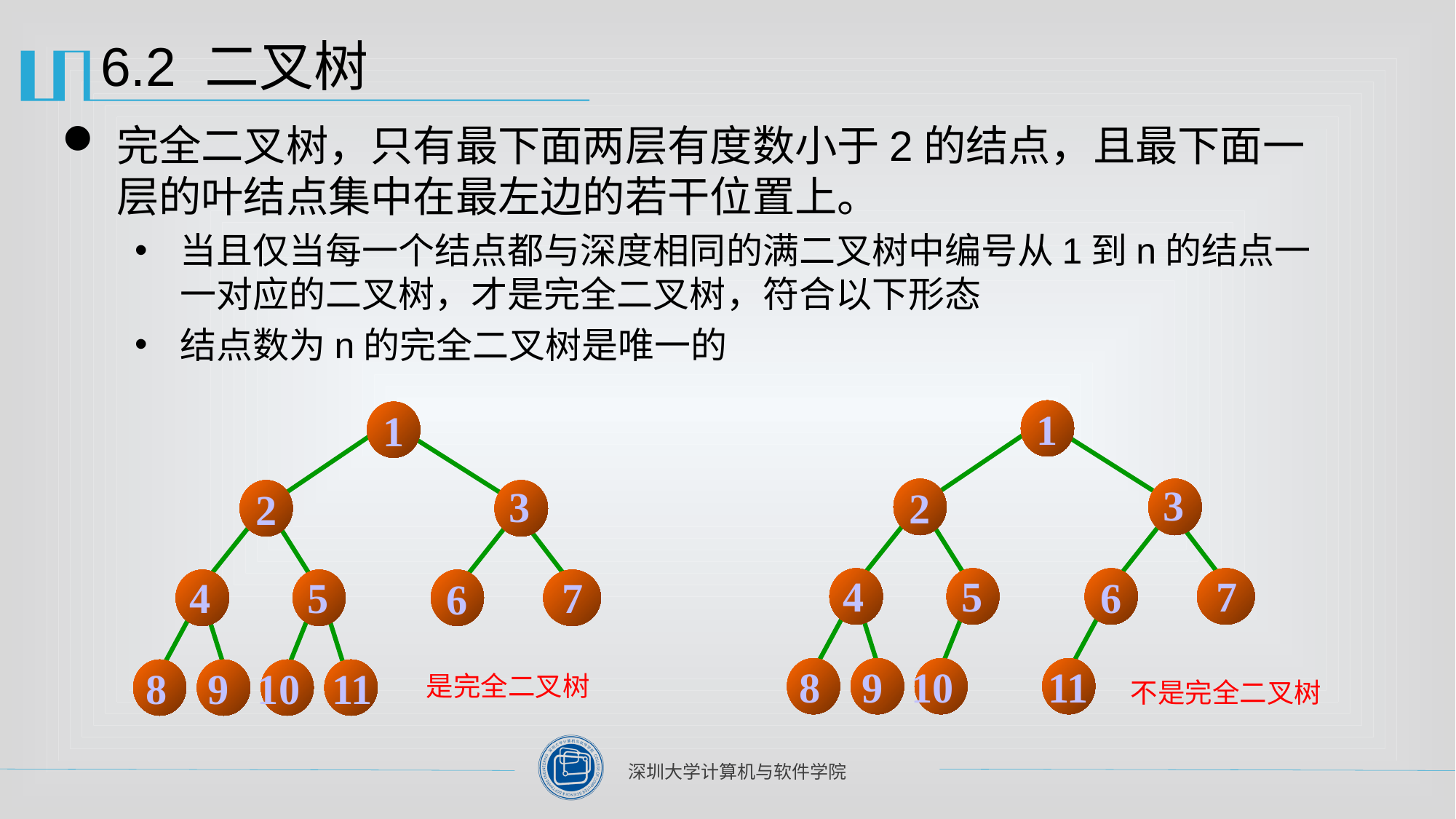

# 6.2 二叉树
完全二叉树，只有最下面两层有度数小于2的结点，且最下面一层的叶结点集中在最左边的若干位置上。
当且仅当每一个结点都与深度相同的满二叉树中编号从1到n的结点一一对应的二叉树，才是完全二叉树，符合以下形态
结点数为n的完全二叉树是唯一的

1

3
2

4
5
7

6

8
9
10
11

不是完全二叉树
1

3
2

4
5
7

6

8
9
10
11

是完全二叉树
17